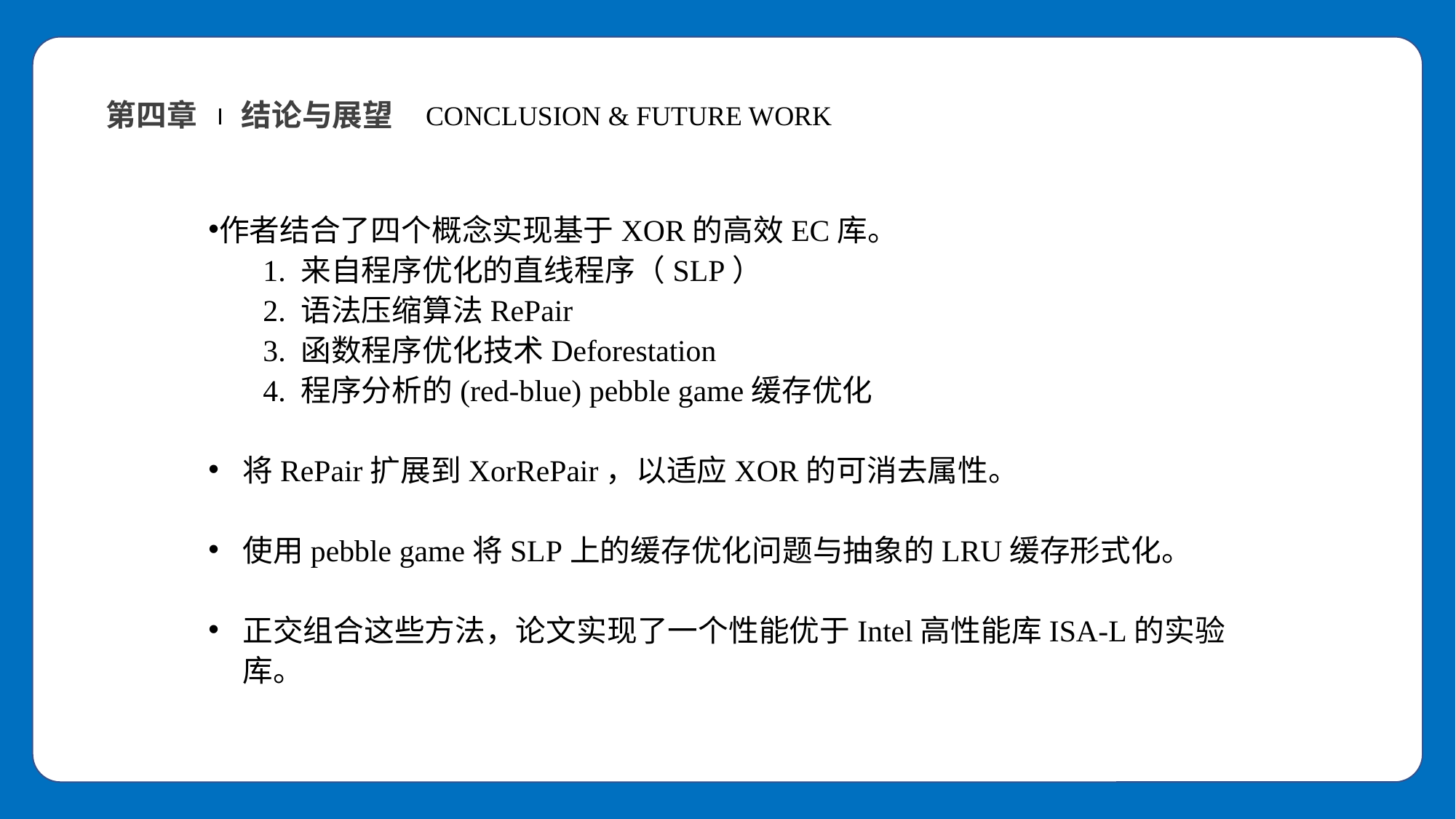

未优化的𝑃enc在不同块大小上的性能

第四章
结论与展望
CONCLUSION & FUTURE WORK
作者结合了四个概念实现基于XOR的高效EC库。
1. 来自程序优化的直线程序（SLP）
2. 语法压缩算法RePair
3. 函数程序优化技术Deforestation
4. 程序分析的(red-blue) pebble game缓存优化

将RePair扩展到XorRePair，以适应XOR的可消去属性。

使用pebble game将SLP上的缓存优化问题与抽象的LRU缓存形式化。

正交组合这些方法，论文实现了一个性能优于Intel高性能库ISA-L的实验库。
填写
标题